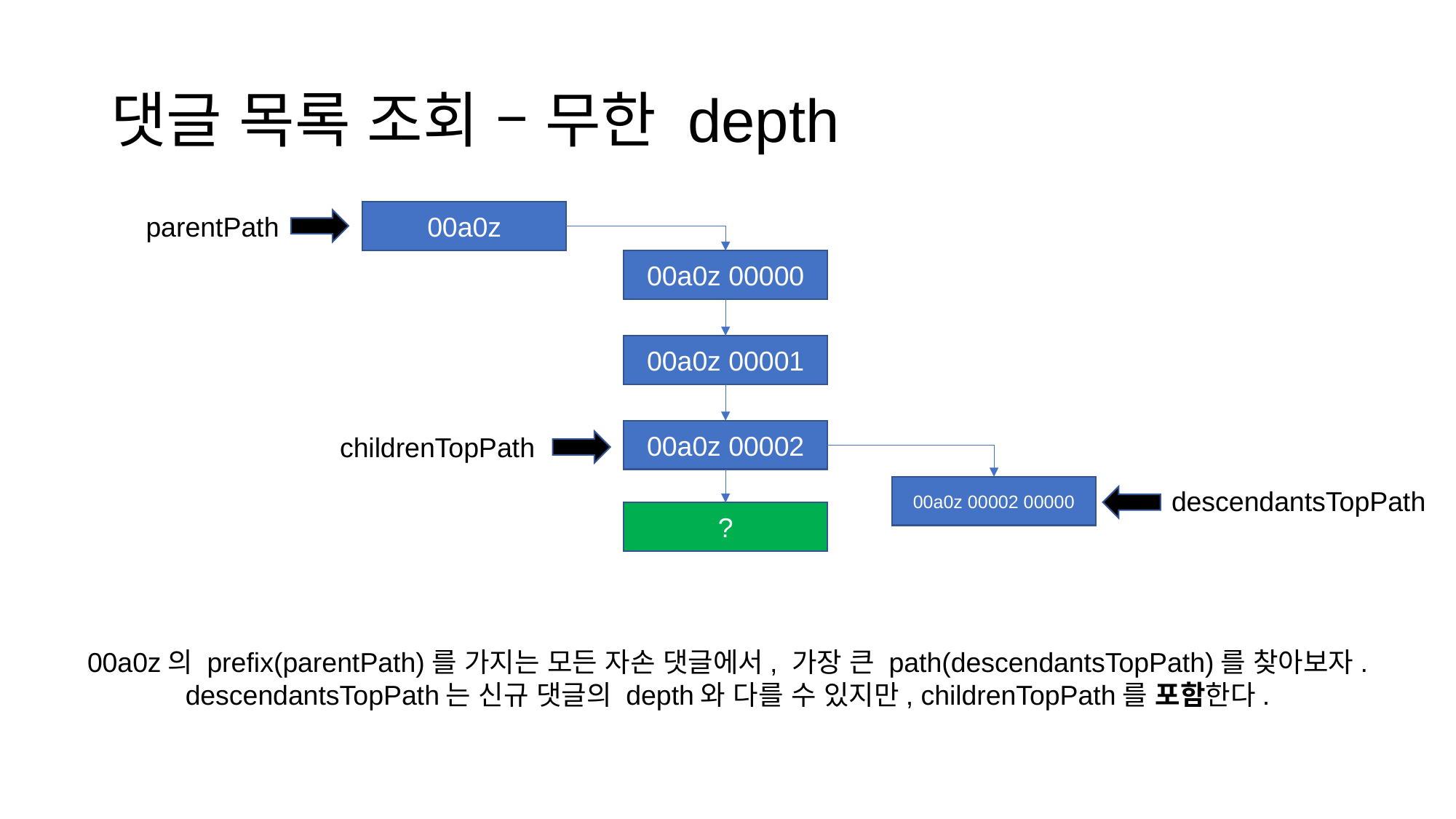

# 댓글 목록 조회 – 무한 depth
00a0z
parentPath

00a0z 00000
00a0z 00001
00a0z 00002
childrenTopPath

00a0z 00002 00000
descendantsTopPath

?
00a0z의 prefix(parentPath)를 가지는 모든 자손 댓글에서, 가장 큰 path(descendantsTopPath)를 찾아보자.
descendantsTopPath는 신규 댓글의 depth와 다를 수 있지만, childrenTopPath를 포함한다.